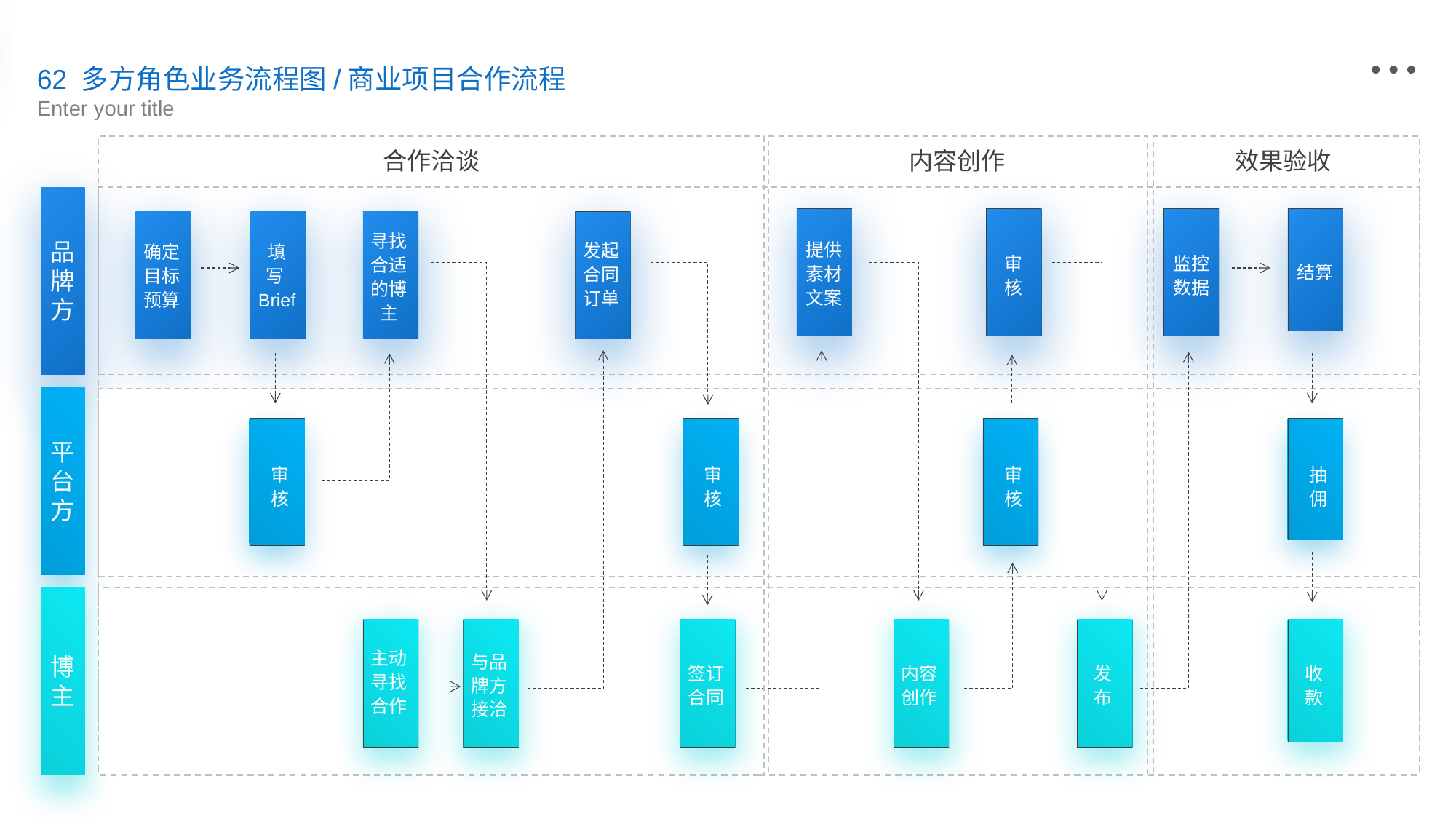

62 多方角色业务流程图/商业项目合作流程

Enter your title

合作洽谈
内容创作
效果验收

品牌方

寻找合适的博主
提供素材文案
发起合同订单
确定目标预算
填
写Brief
审
核
监控数据
结算

平台方
审核
审核
审核
抽佣

主动寻找合作
与品牌方接洽
博主
签订合同
内容创作
发
布
收
款